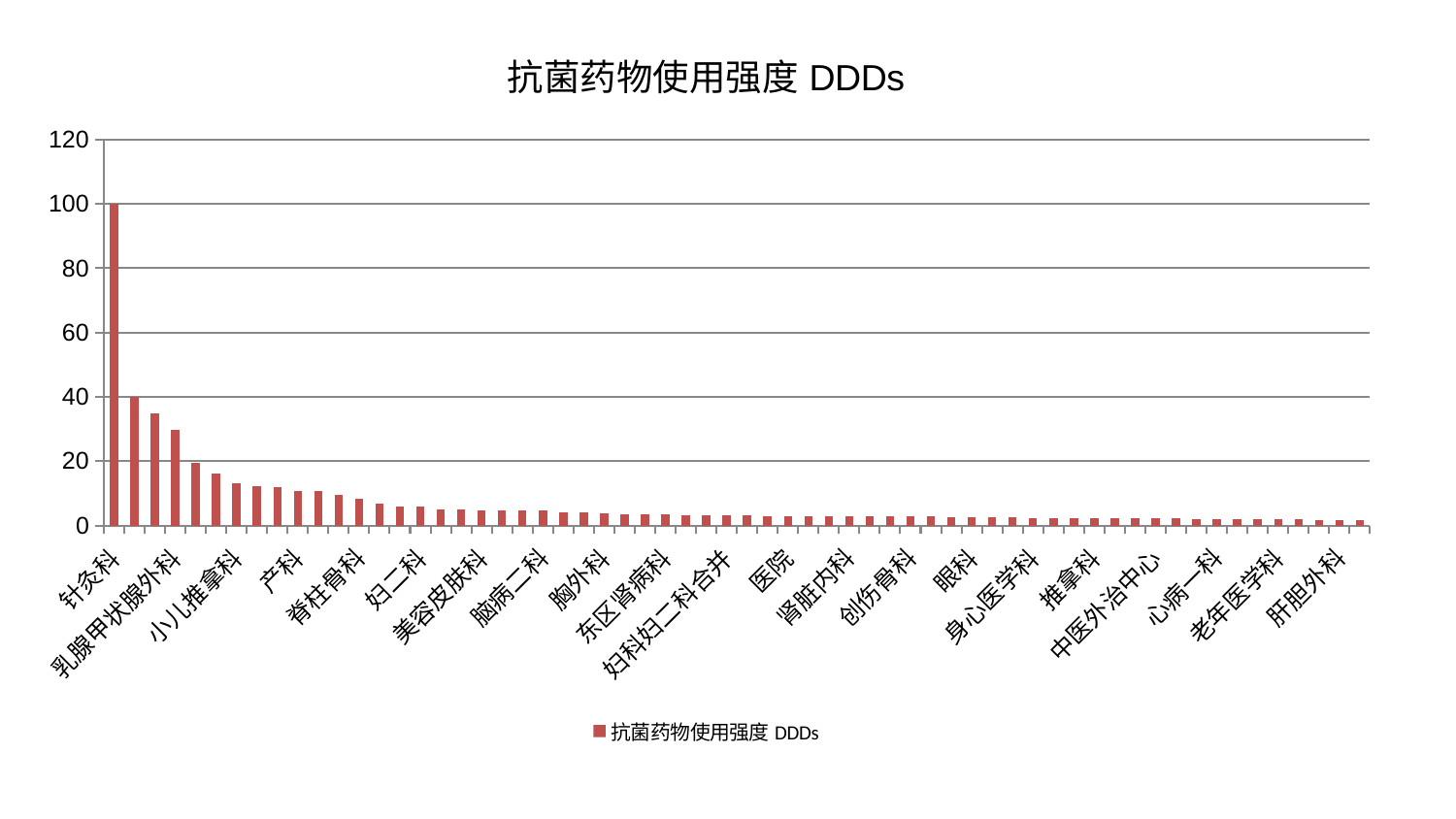

### Chart: 抗菌药物使用强度DDDs

| Category | 抗菌药物使用强度DDDs |
|---|---|
| 针灸科 | 100.0 |
| 脾胃病科 | 39.848981784262996 |
| 肾病科 | 34.89805208550109 |
| 乳腺甲状腺外科 | 29.74143837036754 |
| 心血管内科 | 19.3333312890858 |
| 脑病三科 | 16.231926275815773 |
| 小儿推拿科 | 13.049432794604447 |
| 微创骨科 | 12.120198048883516 |
| 康复科 | 11.826692255885794 |
| 产科 | 10.619975043457314 |
| 心病二科 | 10.594656943365662 |
| 内分泌科 | 9.634468421313848 |
| 脊柱骨科 | 8.41762103058213 |
| 肝病科 | 6.777608286948729 |
| 血液科 | 5.809907325014039 |
| 妇二科 | 5.779046877515118 |
| 耳鼻喉科 | 4.968316213682818 |
| 脑病一科 | 4.956114923855897 |
| 美容皮肤科 | 4.795342642496616 |
| 运动损伤骨科 | 4.682399270669201 |
| 泌尿外科 | 4.590233906224111 |
| 脑病二科 | 4.5362948244014225 |
| 皮肤科 | 4.141616973897397 |
| 妇科 | 3.9953267206902368 |
| 胸外科 | 3.853520387305835 |
| 消化内科 | 3.5917631345485797 |
| 风湿病科 | 3.35656740472945 |
| 东区肾病科 | 3.3215539473735687 |
| 男科 | 3.2913103951509814 |
| 中医经典科 | 3.1778236900685264 |
| 妇科妇二科合并 | 3.0653888190437804 |
| 小儿骨科 | 3.0422071770604053 |
| 神经内科 | 2.96227236366182 |
| 医院 | 2.9521917220224414 |
| 综合内科 | 2.943394921758011 |
| 呼吸内科 | 2.929219662756632 |
| 肾脏内科 | 2.885404851841366 |
| 心病四科 | 2.8761331620289754 |
| 重症医学科 | 2.8455622313134357 |
| 创伤骨科 | 2.8102879076532865 |
| 普通外科 | 2.7331248707436306 |
| 骨科 | 2.693337923902728 |
| 眼科 | 2.6171227968833333 |
| 脾胃科消化科合并 | 2.615957755560075 |
| 肛肠科 | 2.4246107152303327 |
| 身心医学科 | 2.3789284538082285 |
| 儿科 | 2.341843243787796 |
| 心病三科 | 2.3172388910398314 |
| 推拿科 | 2.315588870598855 |
| 西区重症医学科 | 2.1792884210842485 |
| 神经外科 | 2.146291641148995 |
| 中医外治中心 | 2.1380140606578646 |
| 口腔科 | 2.1261544425306496 |
| 肿瘤内科 | 2.0162139349657866 |
| 心病一科 | 1.981015718733944 |
| 治未病中心 | 1.9786867944971587 |
| 东区重症医学科 | 1.926870950997979 |
| 老年医学科 | 1.922939670307026 |
| 周围血管科 | 1.8231014467193636 |
| 关节骨科 | 1.8154513973455015 |
| 肝胆外科 | 1.731172667642088 |
| 显微骨科 | 1.7288613937753898 |
37